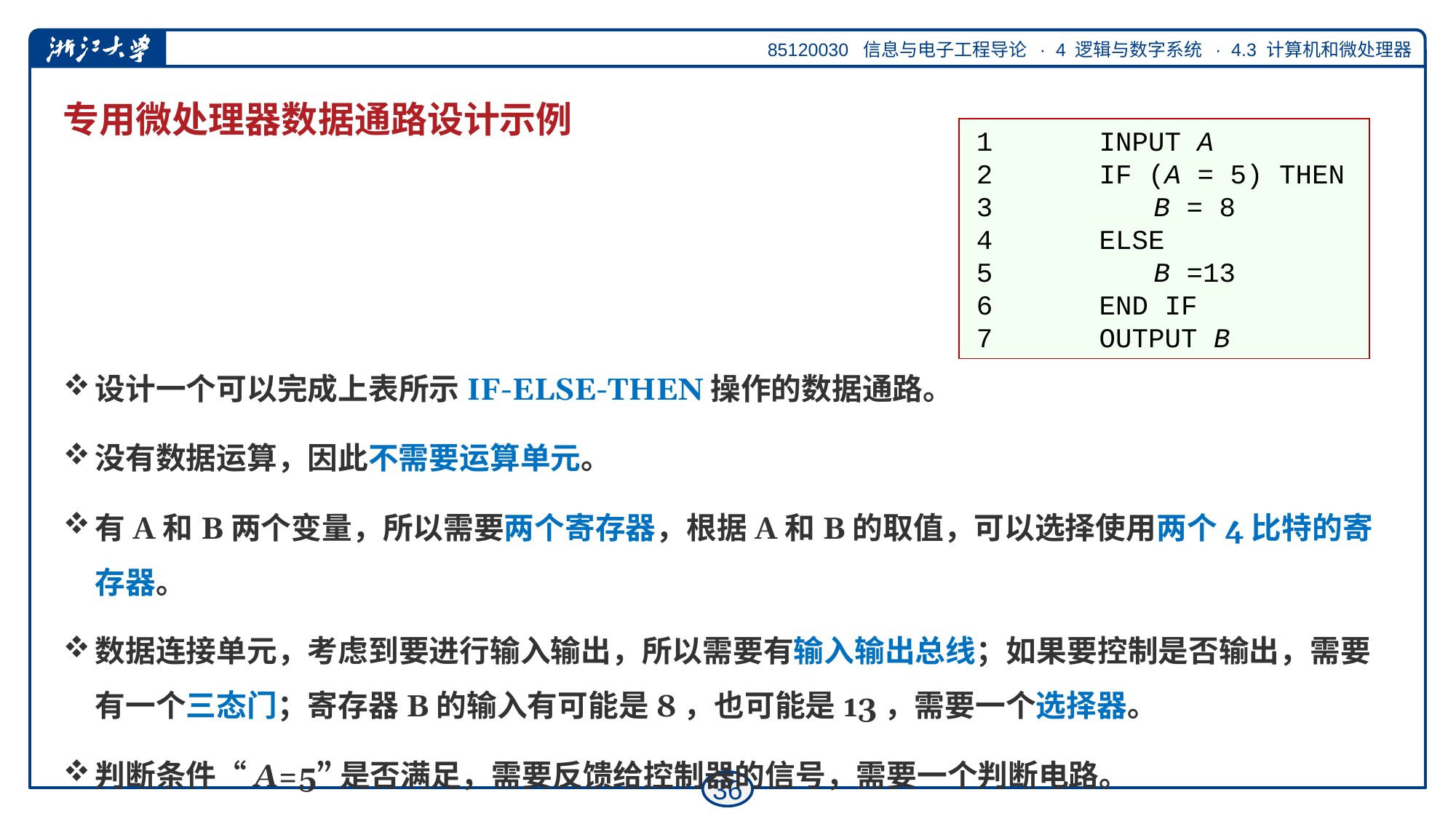

# 专用微处理器数据通路设计示例
1								INPUT A
2								IF (A = 5) THEN
3												B = 8
4								ELSE
5												B =13
6								END IF
7								OUTPUT B
设计一个可以完成上表所示IF-ELSE-THEN操作的数据通路。
没有数据运算，因此不需要运算单元。
有A和B两个变量，所以需要两个寄存器，根据A和B的取值，可以选择使用两个4比特的寄存器。
数据连接单元，考虑到要进行输入输出，所以需要有输入输出总线；如果要控制是否输出，需要有一个三态门；寄存器B的输入有可能是8，也可能是13，需要一个选择器。
判断条件“A=5”是否满足，需要反馈给控制器的信号，需要一个判断电路。